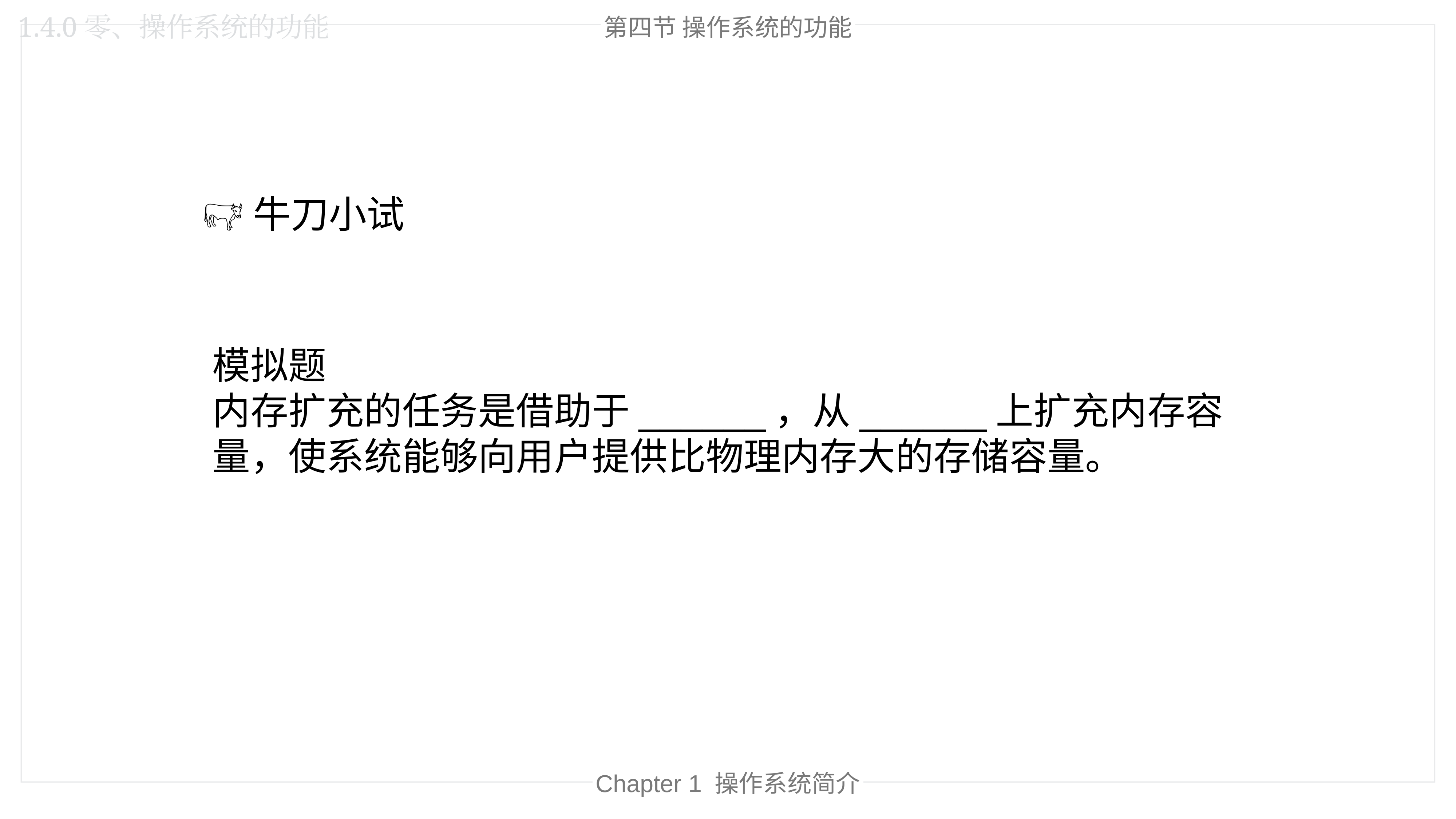

1.4.0零、操作系统的功能
第四节 操作系统的功能
🐂牛刀小试
模拟题
内存扩充的任务是借助于______，从______上扩充内存容量，使系统能够向用户提供比物理内存大的存储容量。
Chapter 1 操作系统简介